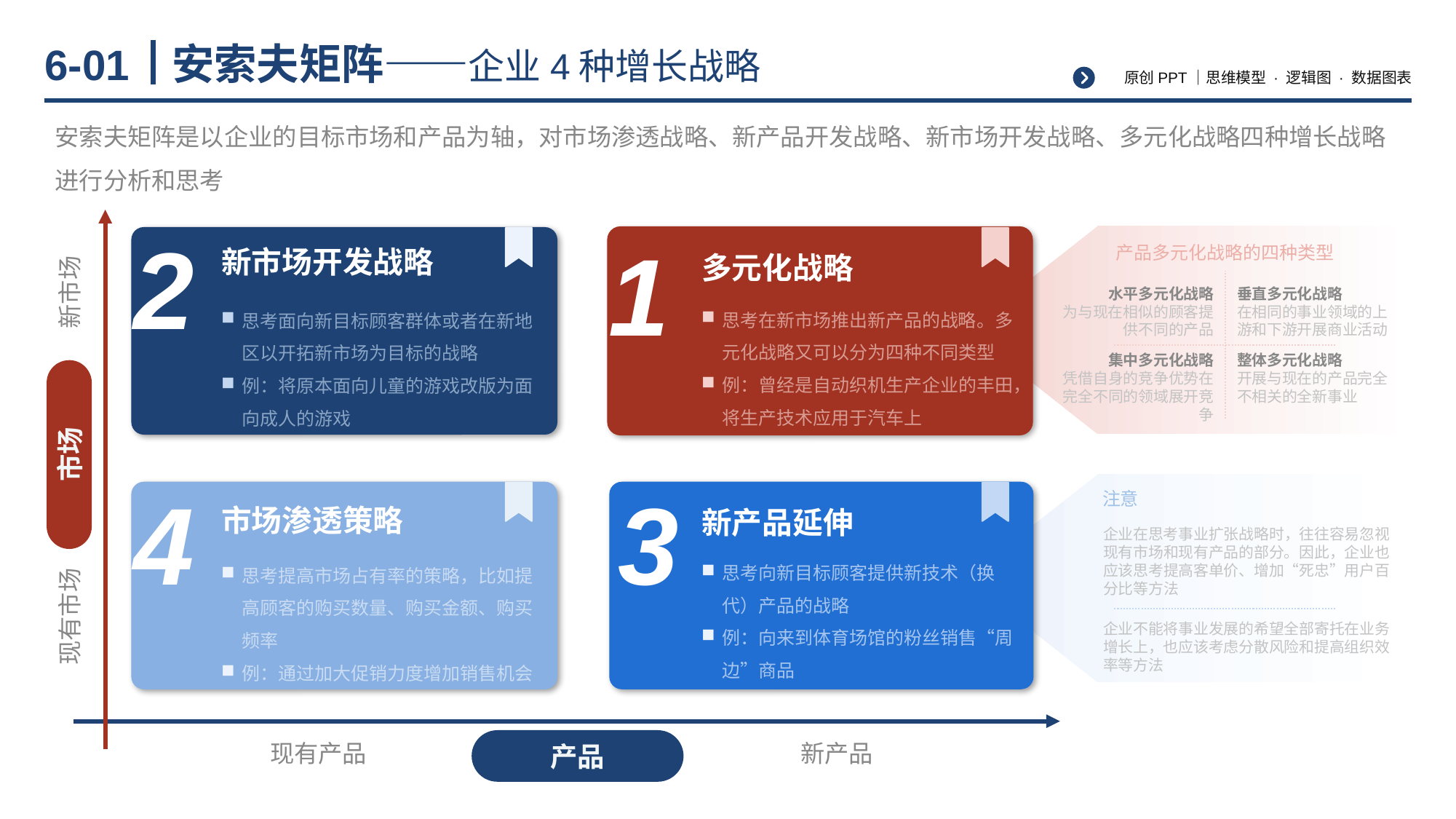

# 安索夫矩阵——企业4种增长战略
6-01
安索夫矩阵是以企业的目标市场和产品为轴，对市场渗透战略、新产品开发战略、新市场开发战略、多元化战略四种增长战略进行分析和思考
2
1

新市场开发战略
多元化战略
思考在新市场推出新产品的战略。多元化战略又可以分为四种不同类型
例：曾经是自动织机生产企业的丰田，将生产技术应用于汽车上
思考面向新目标顾客群体或者在新地区以开拓新市场为目标的战略
例：将原本面向儿童的游戏改版为面向成人的游戏
4
3

市场渗透策略
新产品延伸
思考向新目标顾客提供新技术（换代）产品的战略
例：向来到体育场馆的粉丝销售“周边”商品
思考提高市场占有率的策略，比如提高顾客的购买数量、购买金额、购买频率
例：通过加大促销力度增加销售机会
新市场
市场
现有市场
产品
现有产品
新产品

产品多元化战略的四种类型
水平多元化战略
为与现在相似的顾客提供不同的产品
垂直多元化战略
在相同的事业领域的上游和下游开展商业活动
集中多元化战略
凭借自身的竞争优势在完全不同的领域展开竞争
整体多元化战略
开展与现在的产品完全不相关的全新事业

注意
企业在思考事业扩张战略时，往往容易忽视现有市场和现有产品的部分。因此，企业也应该思考提高客单价、增加“死忠”用户百分比等方法
企业不能将事业发展的希望全部寄托在业务增长上，也应该考虑分散风险和提高组织效率等方法